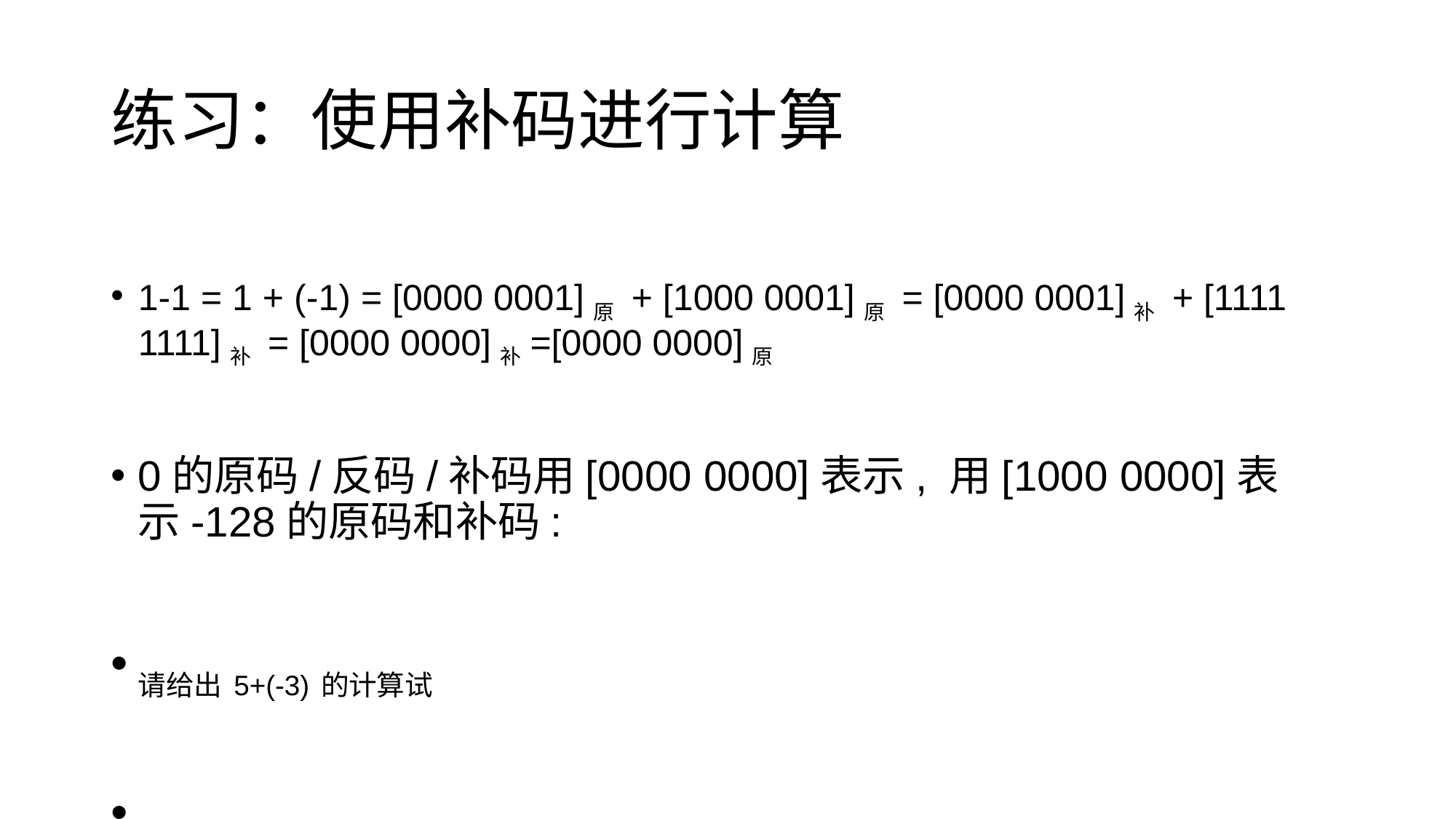

# 练习：使用补码进行计算

1-1 = 1 + (-1) = [0000 0001]原 + [1000 0001]原 = [0000 0001]补 + [1111 1111]补 = [0000 0000]补=[0000 0000]原

0的原码/反码/补码用[0000 0000]表示, 用[1000 0000]表示-128的原码和补码:

请给出5+(-3)的计算试

请给出3+(-5)的计算试